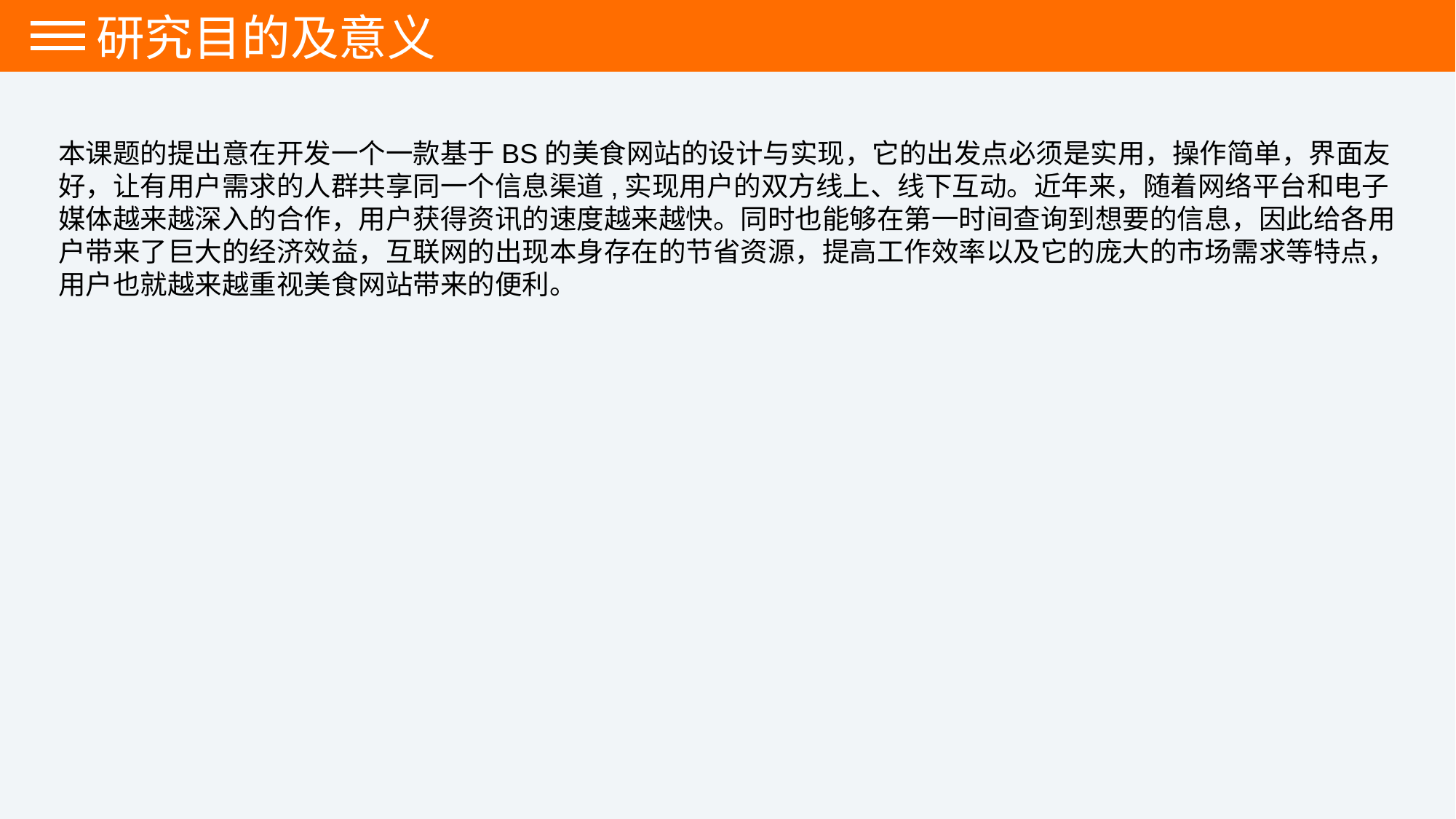

研究目的及意义
本课题的提出意在开发一个一款基于BS的美食网站的设计与实现，它的出发点必须是实用，操作简单，界面友好，让有用户需求的人群共享同一个信息渠道,实现用户的双方线上、线下互动。近年来，随着网络平台和电子媒体越来越深入的合作，用户获得资讯的速度越来越快。同时也能够在第一时间查询到想要的信息，因此给各用户带来了巨大的经济效益，互联网的出现本身存在的节省资源，提高工作效率以及它的庞大的市场需求等特点，用户也就越来越重视美食网站带来的便利。